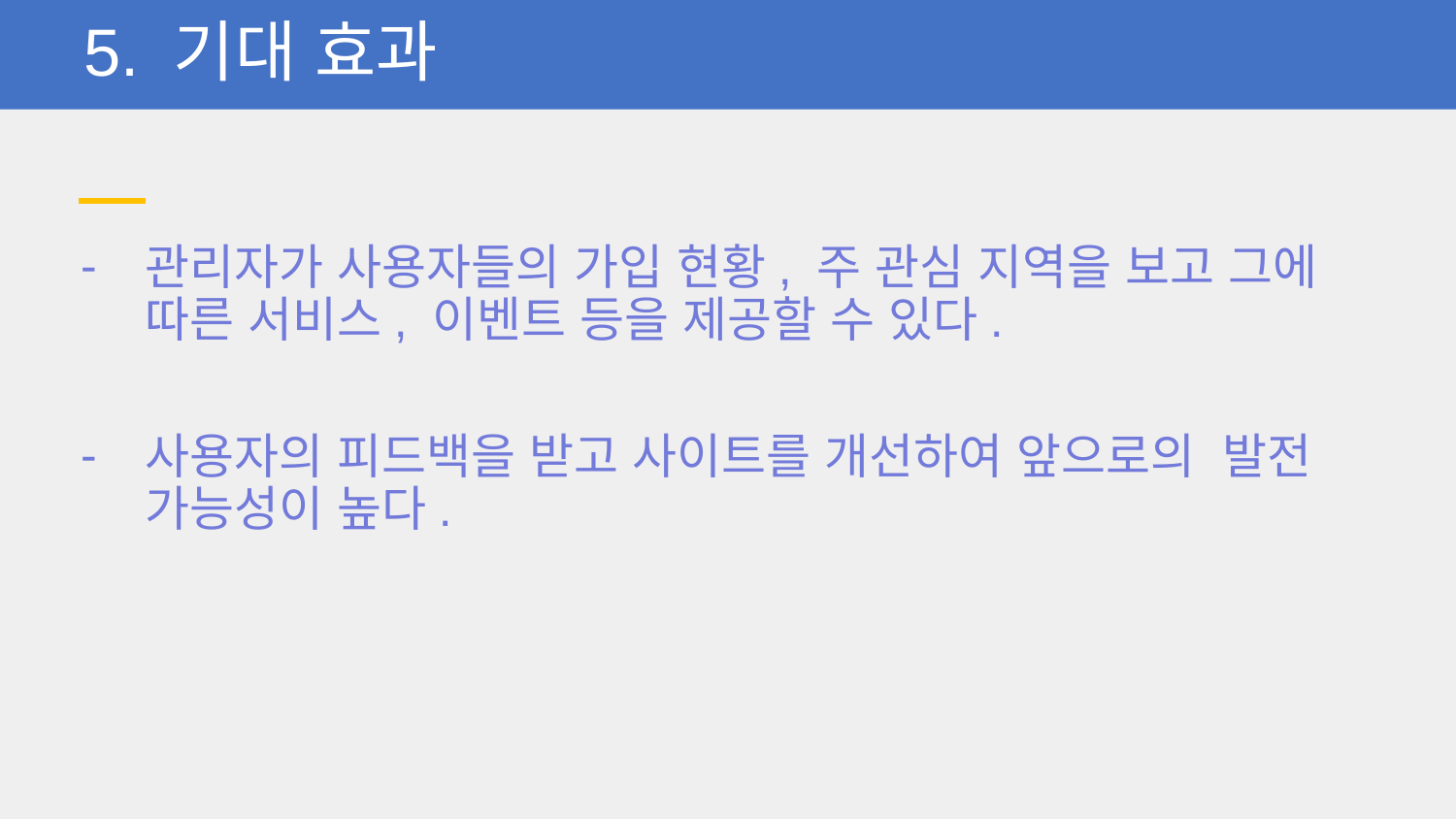

# 5. 기대 효과
관리자가 사용자들의 가입 현황, 주 관심 지역을 보고 그에 따른 서비스, 이벤트 등을 제공할 수 있다.

사용자의 피드백을 받고 사이트를 개선하여 앞으로의  발전 가능성이 높다.